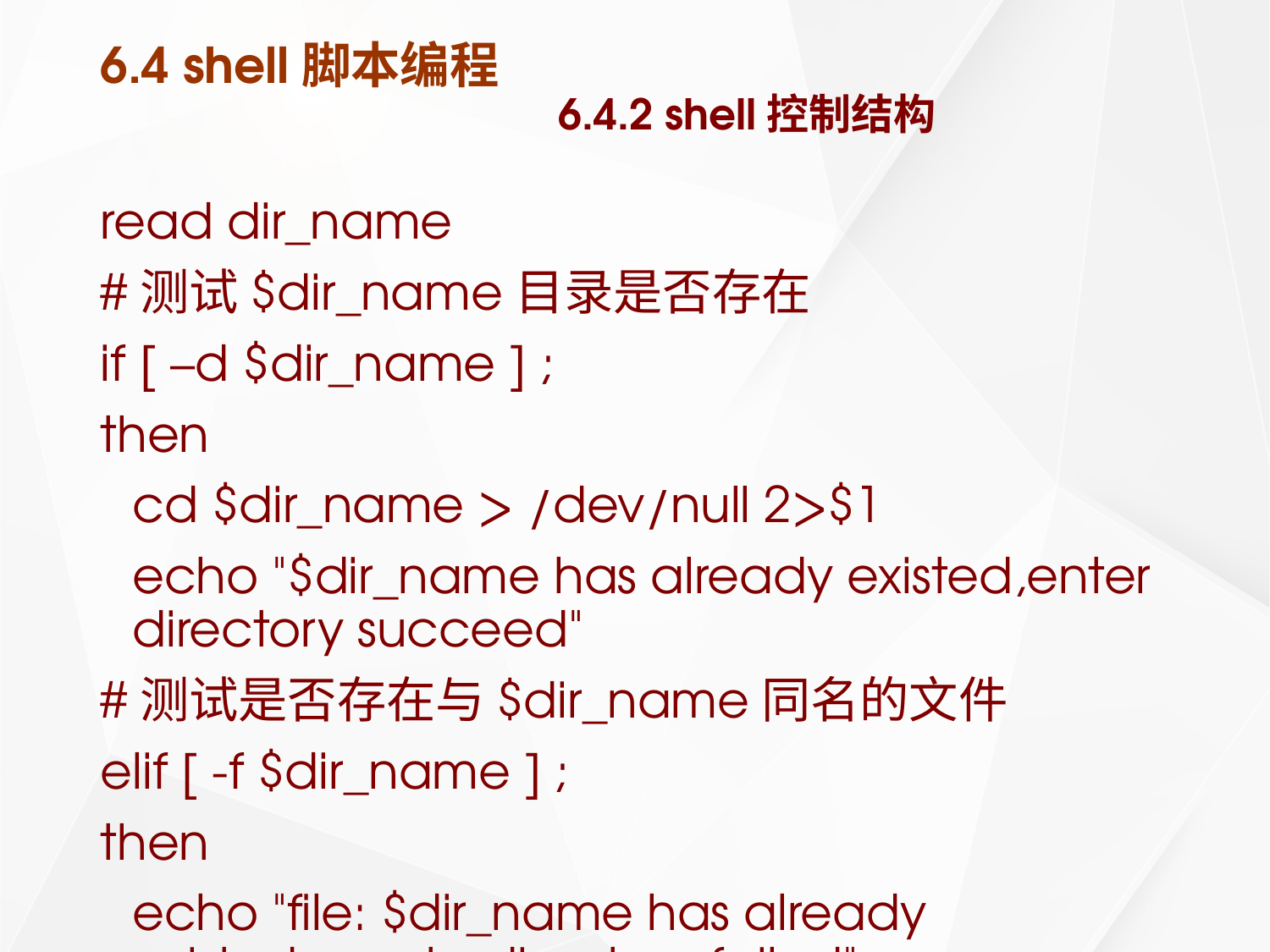

# 6.4 shell脚本编程 6.4.2 shell控制结构
read dir_name
#测试$dir_name目录是否存在
if [ –d $dir_name ] ;
then
	cd $dir_name > /dev/null 2>$1
	echo "$dir_name has already existed,enter directory succeed"
#测试是否存在与$dir_name同名的文件
elif [ -f $dir_name ] ;
then
	echo "file: $dir_name has already existed,create directory failed"
	exit